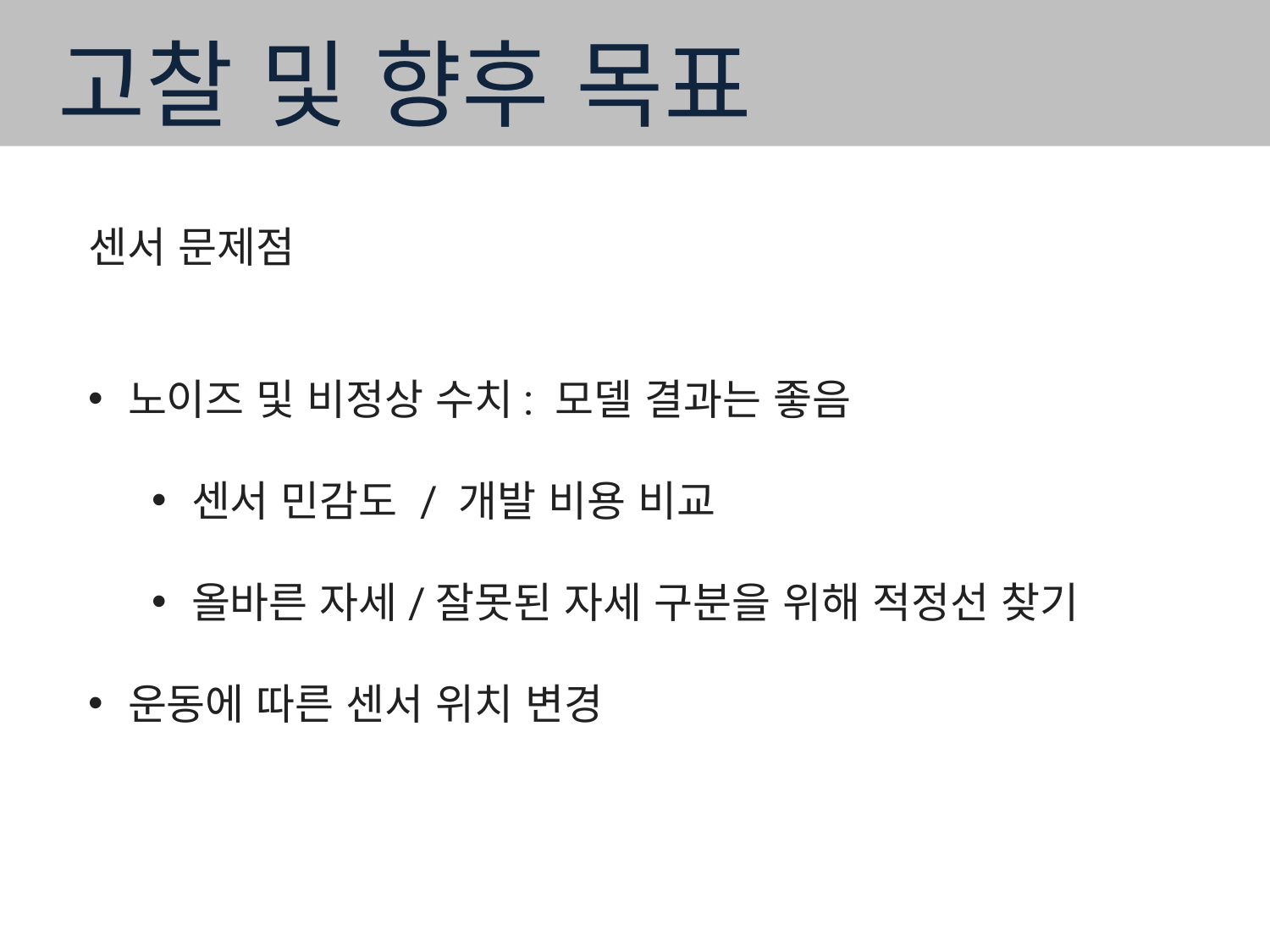

고찰 및 향후 목표
센서 문제점

노이즈 및 비정상 수치: 모델 결과는 좋음
센서 민감도 / 개발 비용 비교
올바른 자세/잘못된 자세 구분을 위해 적정선 찾기
운동에 따른 센서 위치 변경